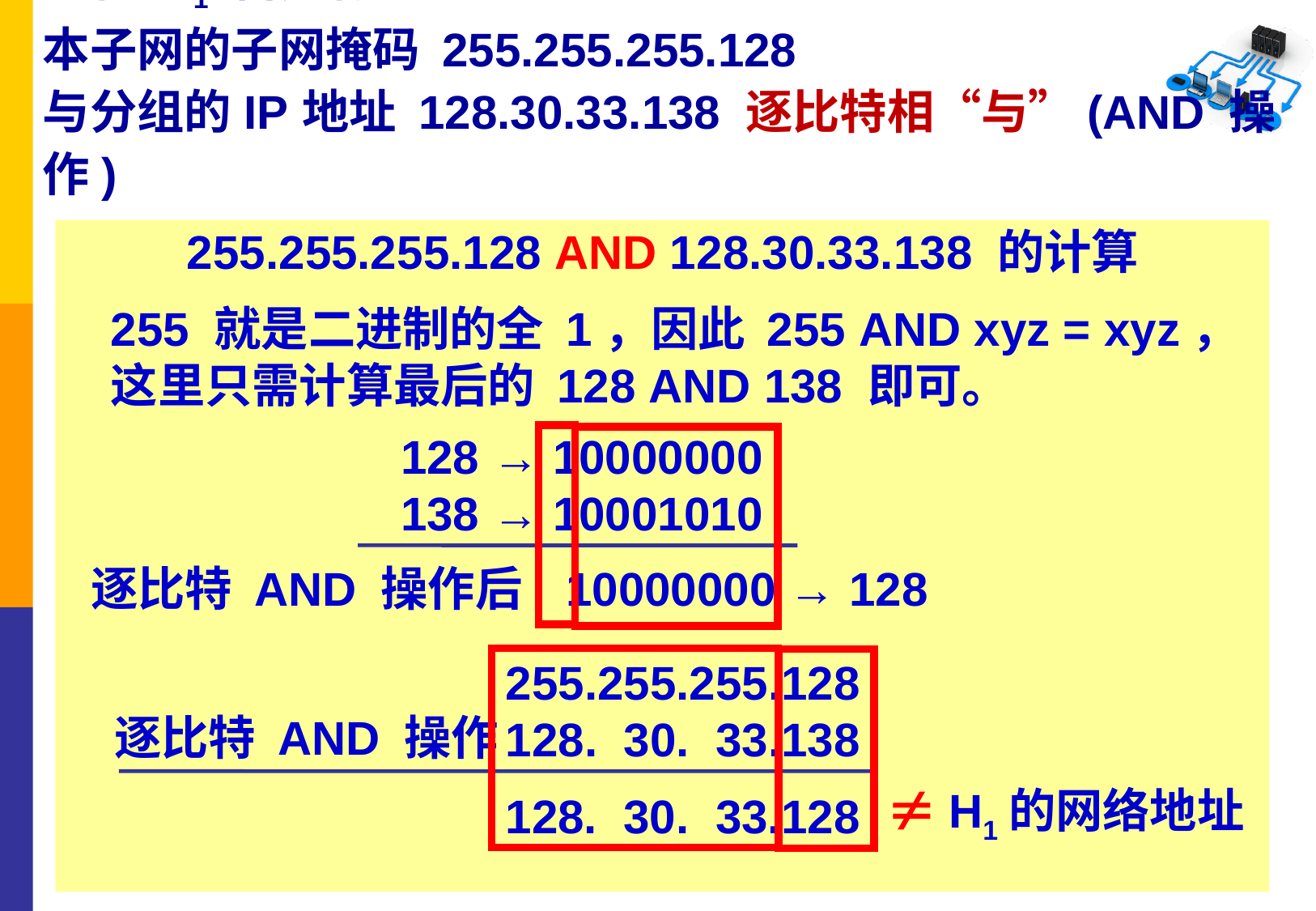

主机 H1 首先将
本子网的子网掩码 255.255.255.128
与分组的 IP 地址 128.30.33.138 逐比特相“与”(AND 操作)
255.255.255.128 AND 128.30.33.138 的计算

255 就是二进制的全 1，因此 255 AND xyz = xyz，
这里只需计算最后的 128 AND 138 即可。
128 → 10000000
138 → 10001010

逐比特 AND 操作后   10000000 → 128
255.255.255.128
128.  30.  33.138
逐比特 AND 操作

128.  30.  33.128

≠ H1 的网络地址